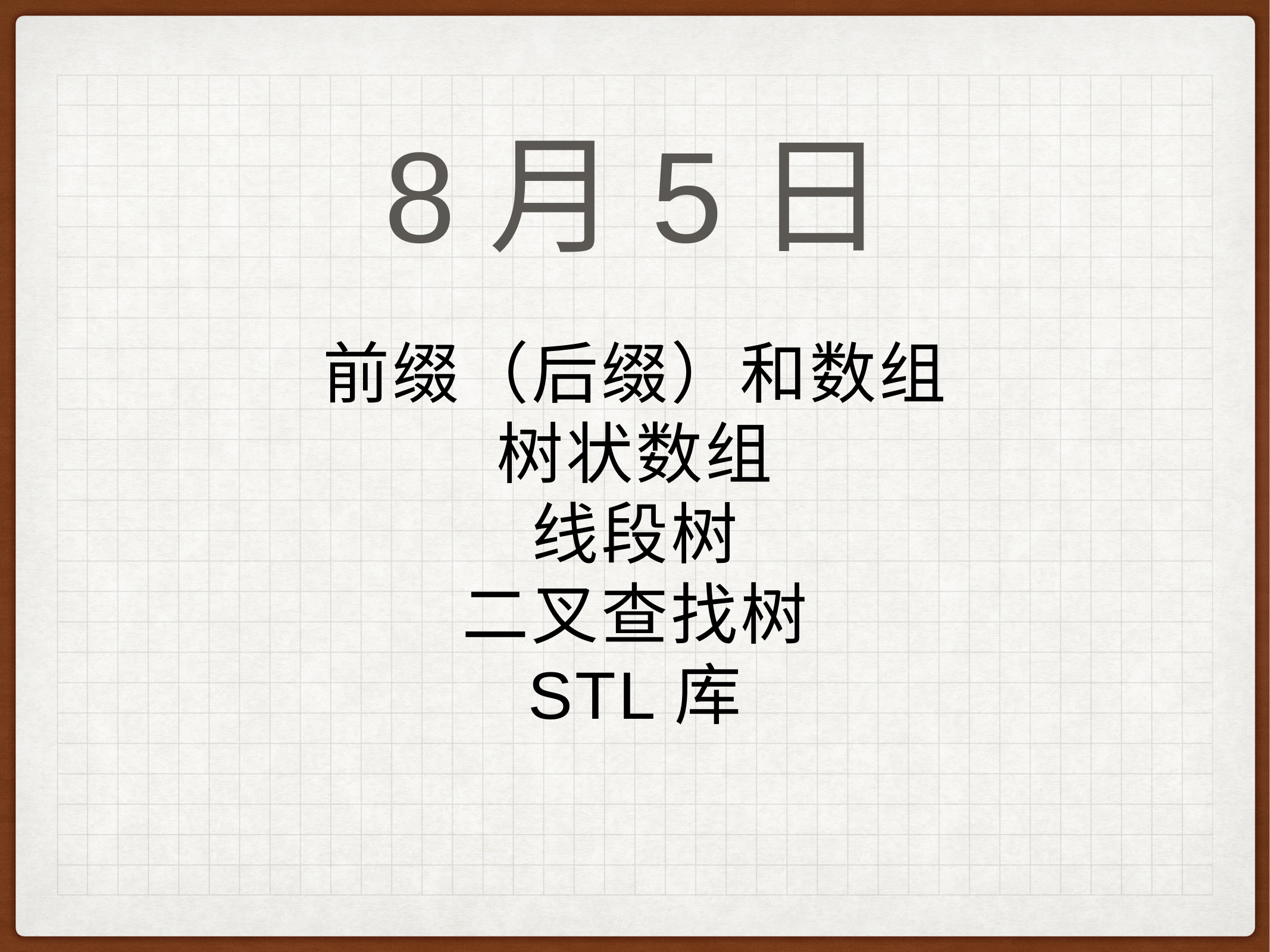

# 8月5日
前缀（后缀）和数组
树状数组
线段树
二叉查找树
STL库